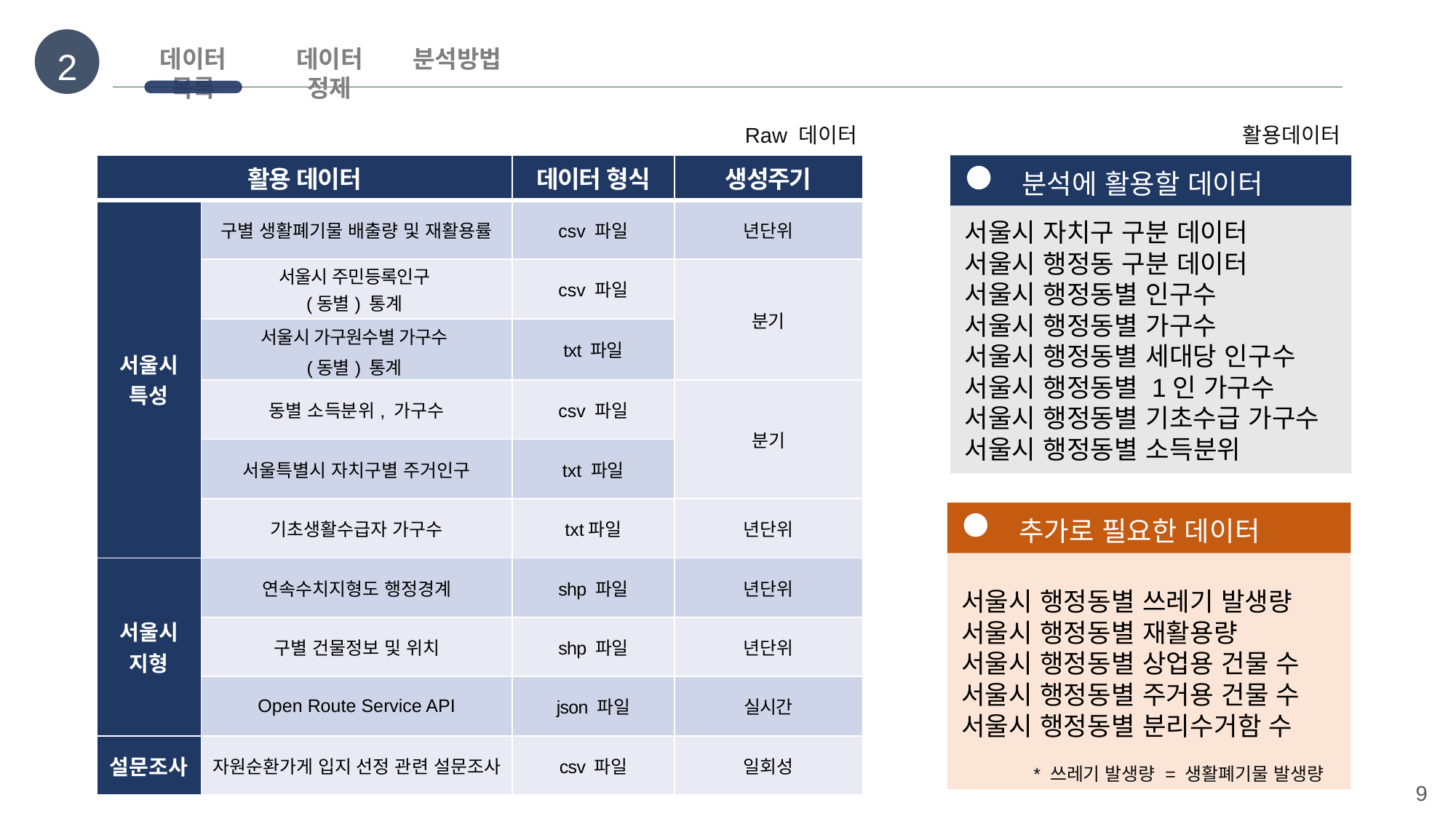

2
데이터 목록
데이터 정제
분석방법

Raw 데이터
활용데이터
| 활용 데이터 |  | 데이터 형식 | 생성주기 |
| --- | --- | --- | --- |
| 서울시 특성 | 구별 생활폐기물 배출량 및 재활용률 | csv 파일 | 년단위 |
|  | 서울시 주민등록인구 (동별) 통계 | csv 파일 | 분기 |
|  | 서울시 가구원수별 가구수 (동별) 통계 | txt 파일 |  |
|  | 동별 소득분위, 가구수 | csv 파일 | 분기 |
|  | 서울특별시 자치구별 주거인구 | txt 파일 |  |
|  | 기초생활수급자 가구수 | txt파일 | 년단위 |
| 서울시 지형 | 연속수치지형도 행정경계 | shp 파일 | 년단위 |
|  | 구별 건물정보 및 위치 | shp 파일 | 년단위 |
|  | Open Route Service API | json 파일 | 실시간 |
| 설문조사 | 자원순환가게 입지 선정 관련 설문조사 | csv 파일 | 일회성 |

분석에 활용할 데이터

서울시 자치구 구분 데이터
서울시 행정동 구분 데이터
서울시 행정동별 인구수
서울시 행정동별 가구수
서울시 행정동별 세대당 인구수
서울시 행정동별 1인 가구수
서울시 행정동별 기초수급 가구수
서울시 행정동별 소득분위

추가로 필요한 데이터

서울시 행정동별 쓰레기 발생량
서울시 행정동별 재활용량
서울시 행정동별 상업용 건물 수
서울시 행정동별 주거용 건물 수
서울시 행정동별 분리수거함 수
* 쓰레기 발생량 = 생활폐기물 발생량
9